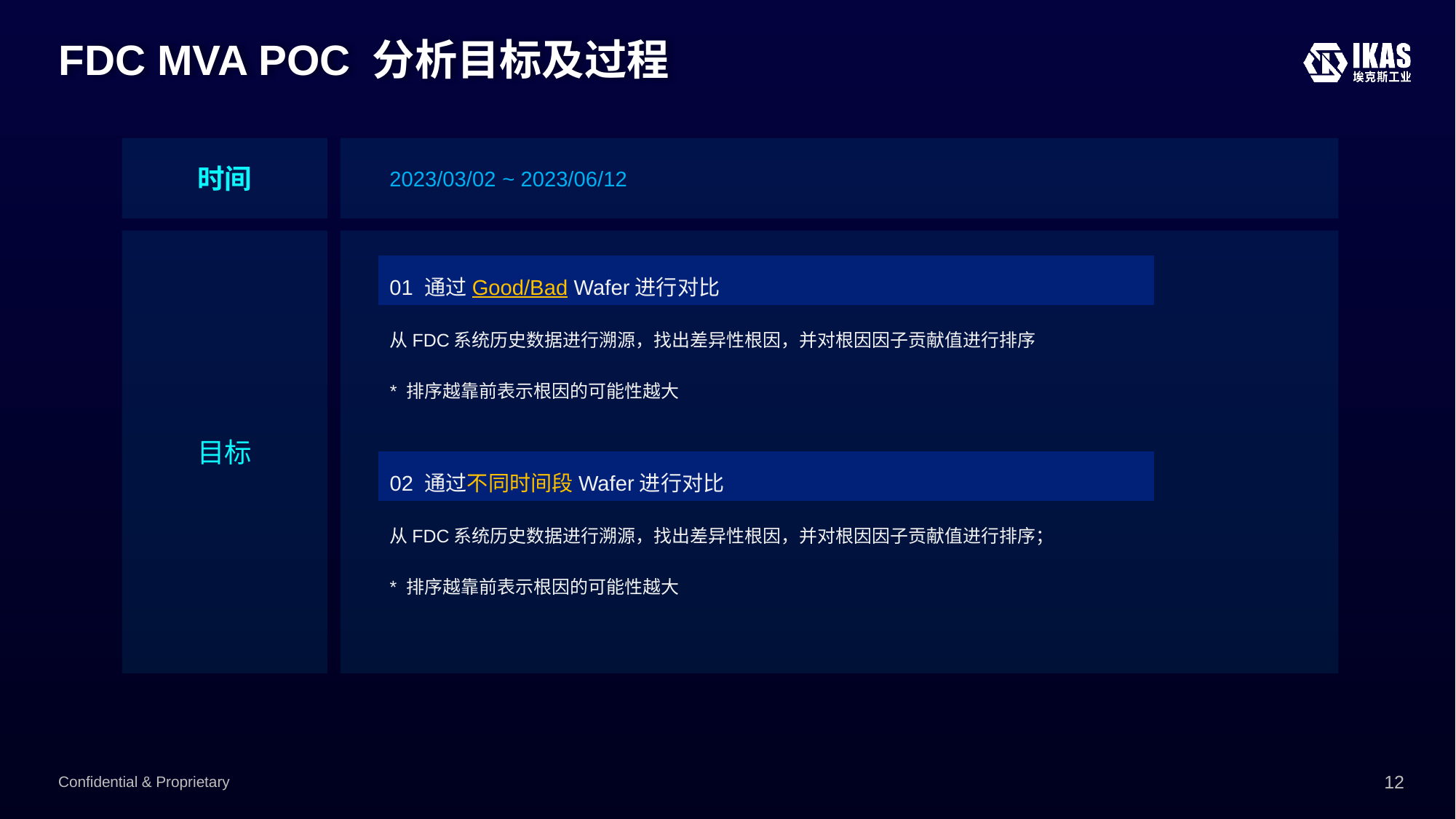

# FDC MVA POC 分析目标及过程
时间

2023/03/02 ~ 2023/06/12
目标

01 通过Good/Bad Wafer进行对比
从FDC系统历史数据进行溯源，找出差异性根因，并对根因因子贡献值进行排序
* 排序越靠前表示根因的可能性越大
02 通过不同时间段Wafer进行对比
从FDC系统历史数据进行溯源，找出差异性根因，并对根因因子贡献值进行排序；
* 排序越靠前表示根因的可能性越大